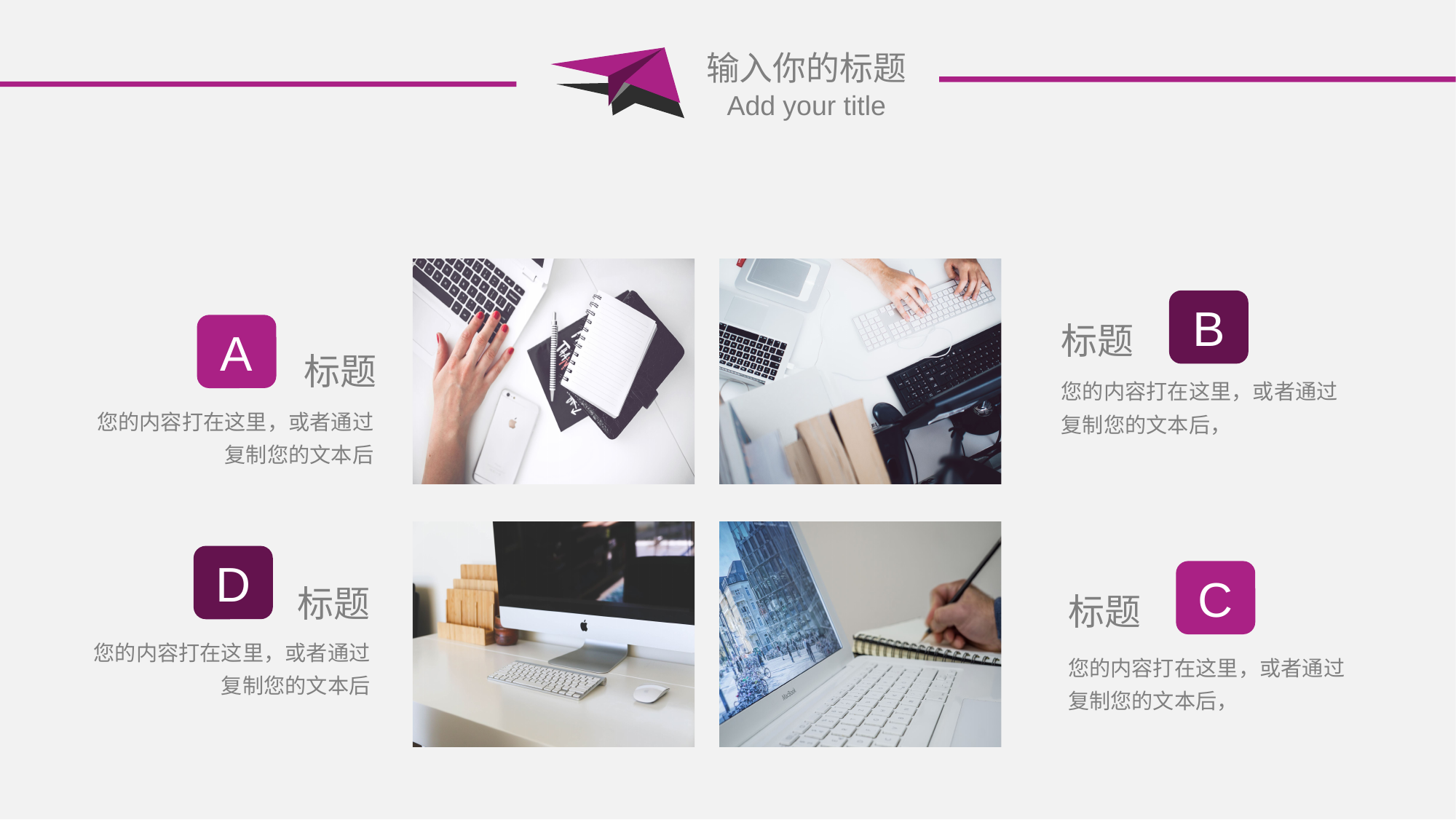

输入你的标题
Add your title

B
标题
您的内容打在这里，或者通过复制您的文本后，
C
标题
您的内容打在这里，或者通过复制您的文本后，
A
标题
您的内容打在这里，或者通过复制您的文本后
D
标题
您的内容打在这里，或者通过复制您的文本后